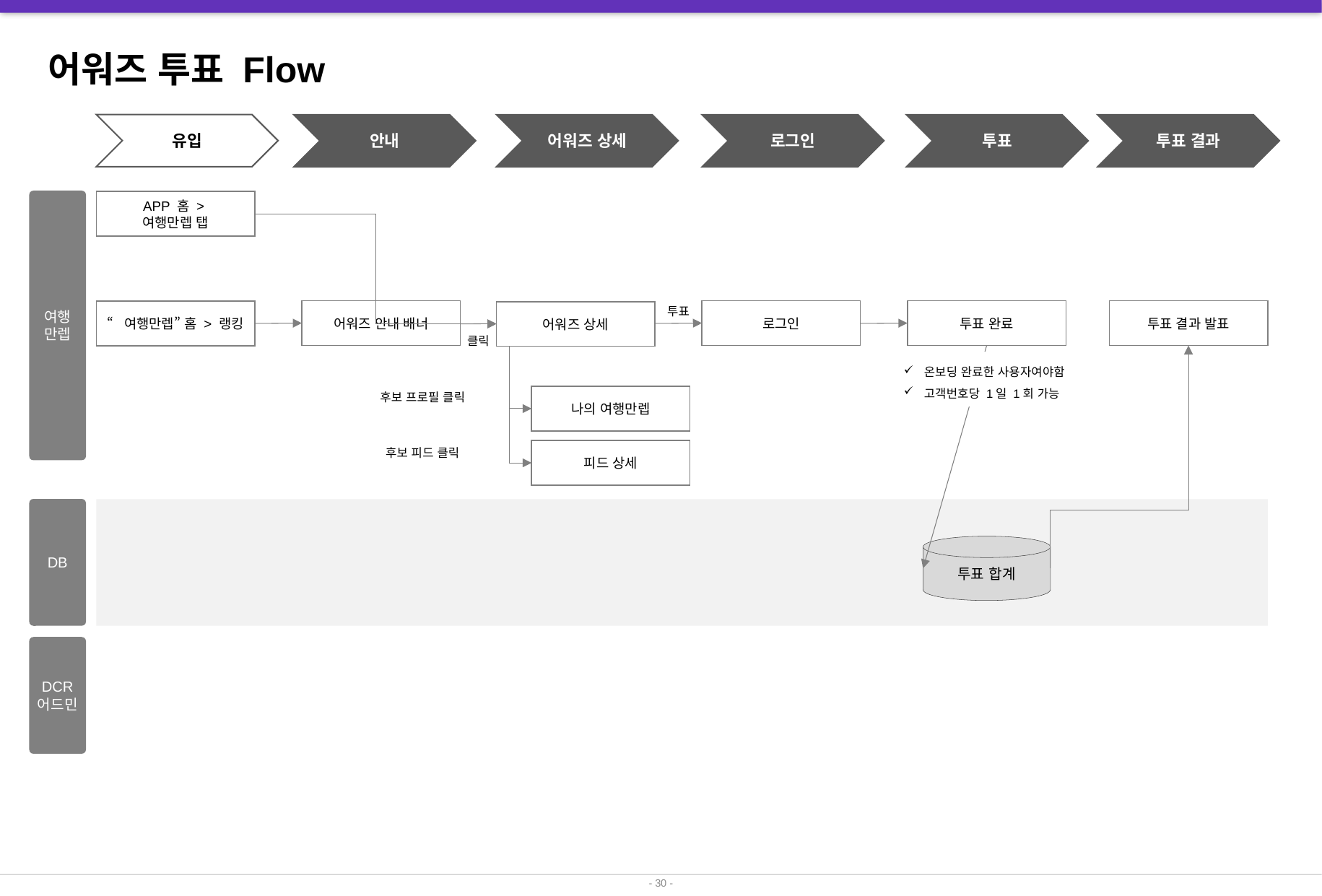

# 어워즈 투표 Flow
유입
안내
어워즈 상세
로그인
투표
투표 결과
여행
만렙
APP 홈 >
여행만렙 탭
투표
어워즈 안내 배너
로그인
투표 완료
투표 결과 발표
“여행만렙” 홈 > 랭킹
어워즈 상세
클릭
온보딩 완료한 사용자여야함
고객번호당 1일 1회 가능
후보 프로필 클릭
나의 여행만렙
후보 피드 클릭
피드 상세
DB

투표 합계
DCR
어드민
- 30 -